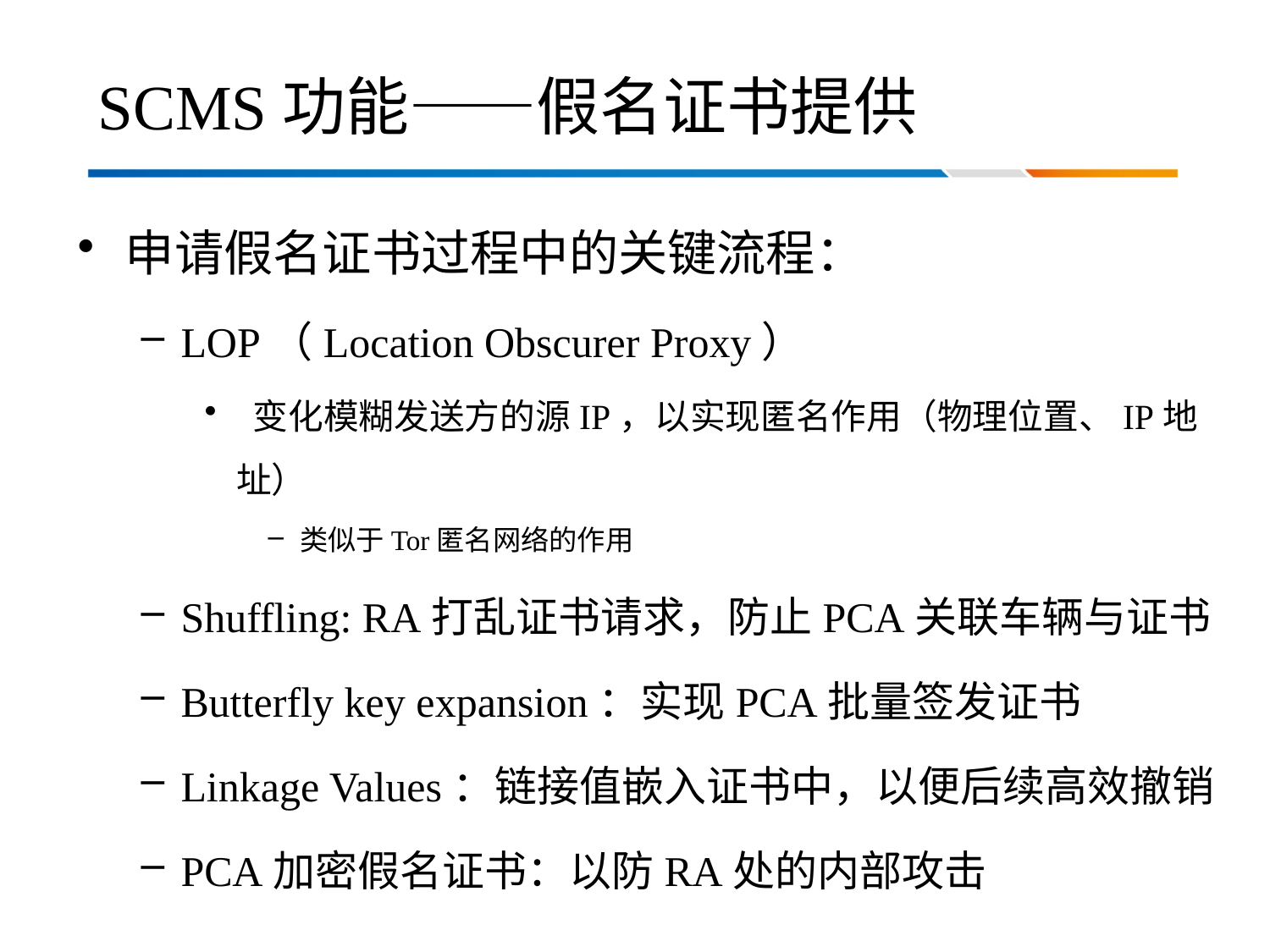

# SCMS功能——假名证书提供
申请假名证书过程中的关键流程：
LOP（Location Obscurer Proxy）
 变化模糊发送方的源IP，以实现匿名作用（物理位置、IP地址）
类似于Tor匿名网络的作用
Shuffling: RA打乱证书请求，防止PCA关联车辆与证书
Butterfly key expansion：实现PCA批量签发证书
Linkage Values：链接值嵌入证书中，以便后续高效撤销
PCA加密假名证书：以防RA处的内部攻击